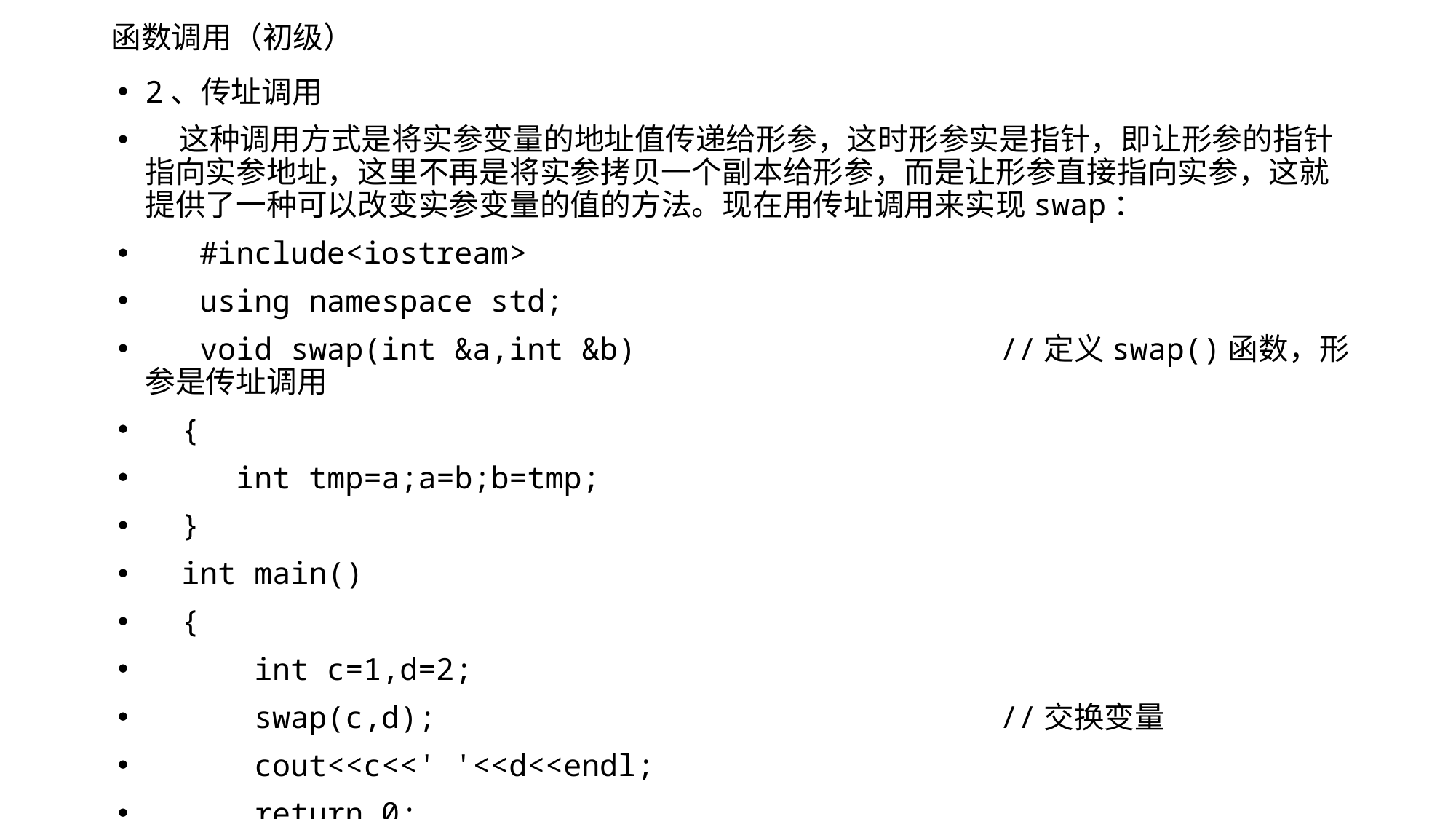

# 函数调用（初级）
2、传址调用
    这种调用方式是将实参变量的地址值传递给形参，这时形参实是指针，即让形参的指针指向实参地址，这里不再是将实参拷贝一个副本给形参，而是让形参直接指向实参，这就提供了一种可以改变实参变量的值的方法。现在用传址调用来实现swap：
   #include<iostream>
   using namespace std;
   void swap(int &a,int &b)                    //定义swap()函数，形参是传址调用
  {
     int tmp=a;a=b;b=tmp;
  }
  int main()
  {
      int c=1,d=2;
      swap(c,d);                               //交换变量
      cout<<c<<' '<<d<<endl;
      return 0;
  }  //程序输出为：2 1
    在此例中,因为swap函数的参数为传址调用，&a是指实参变量的地址值传递给形参，所以，在函数swap中修改a,b的值相当于在主函数main中修改c,d的值。